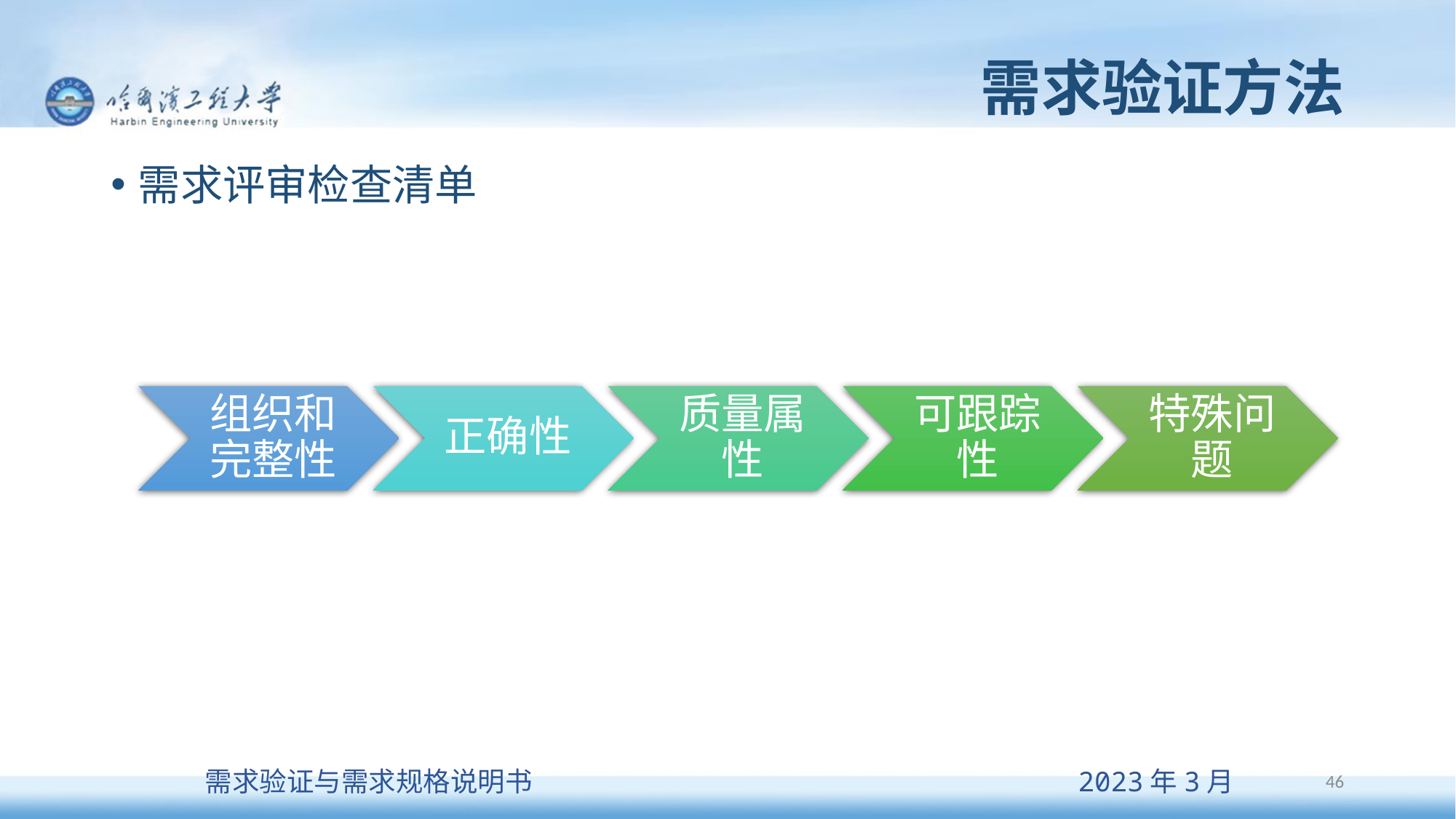

# 需求验证方法
需求评审检查清单

组织和完整性
正确性
质量属性
可跟踪性
特殊问题
46